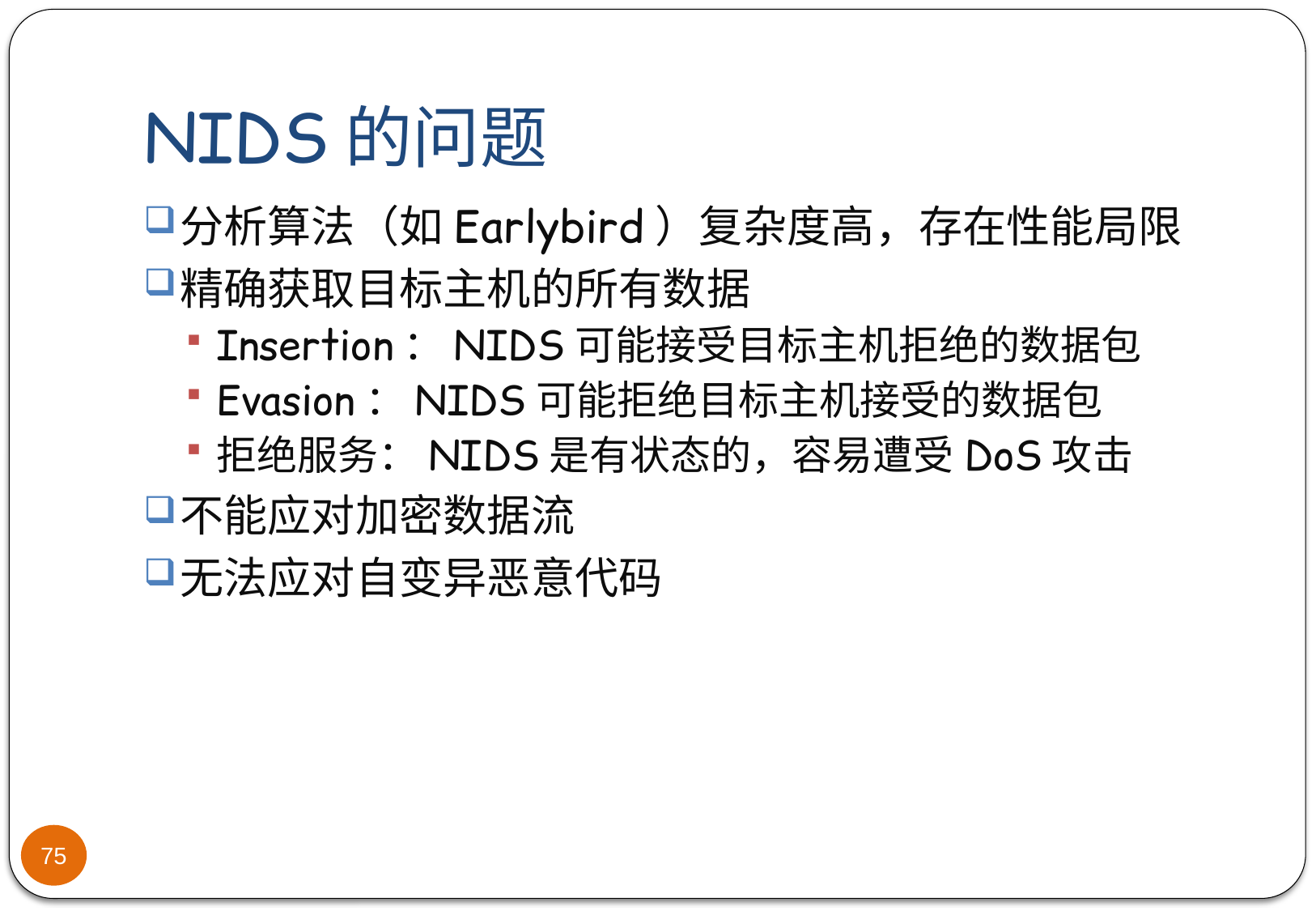

# NIDS的问题
分析算法（如Earlybird）复杂度高，存在性能局限
精确获取目标主机的所有数据
Insertion：NIDS可能接受目标主机拒绝的数据包
Evasion：NIDS可能拒绝目标主机接受的数据包
拒绝服务：NIDS是有状态的，容易遭受DoS攻击
不能应对加密数据流
无法应对自变异恶意代码
75